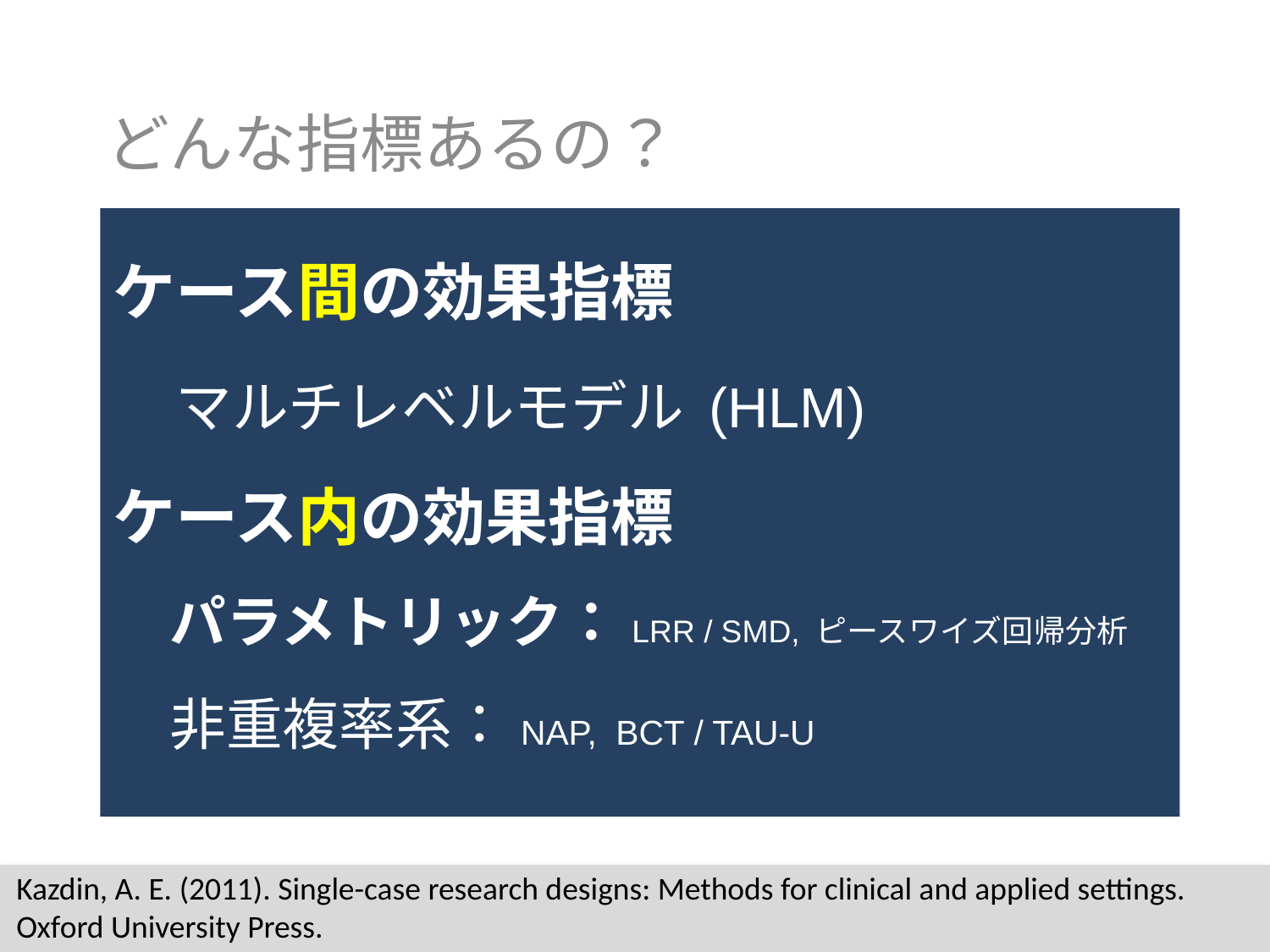

どんな指標あるの？
58
# ケース間の効果指標 　マルチレベルモデル (HLM) ケース内の効果指標 　パラメトリック：LRR / SMD, ピースワイズ回帰分析 　非重複率系：NAP,  BCT / Tau-u
Kazdin, A. E. (2011). Single-case research designs: Methods for clinical and applied settings. Oxford University Press.